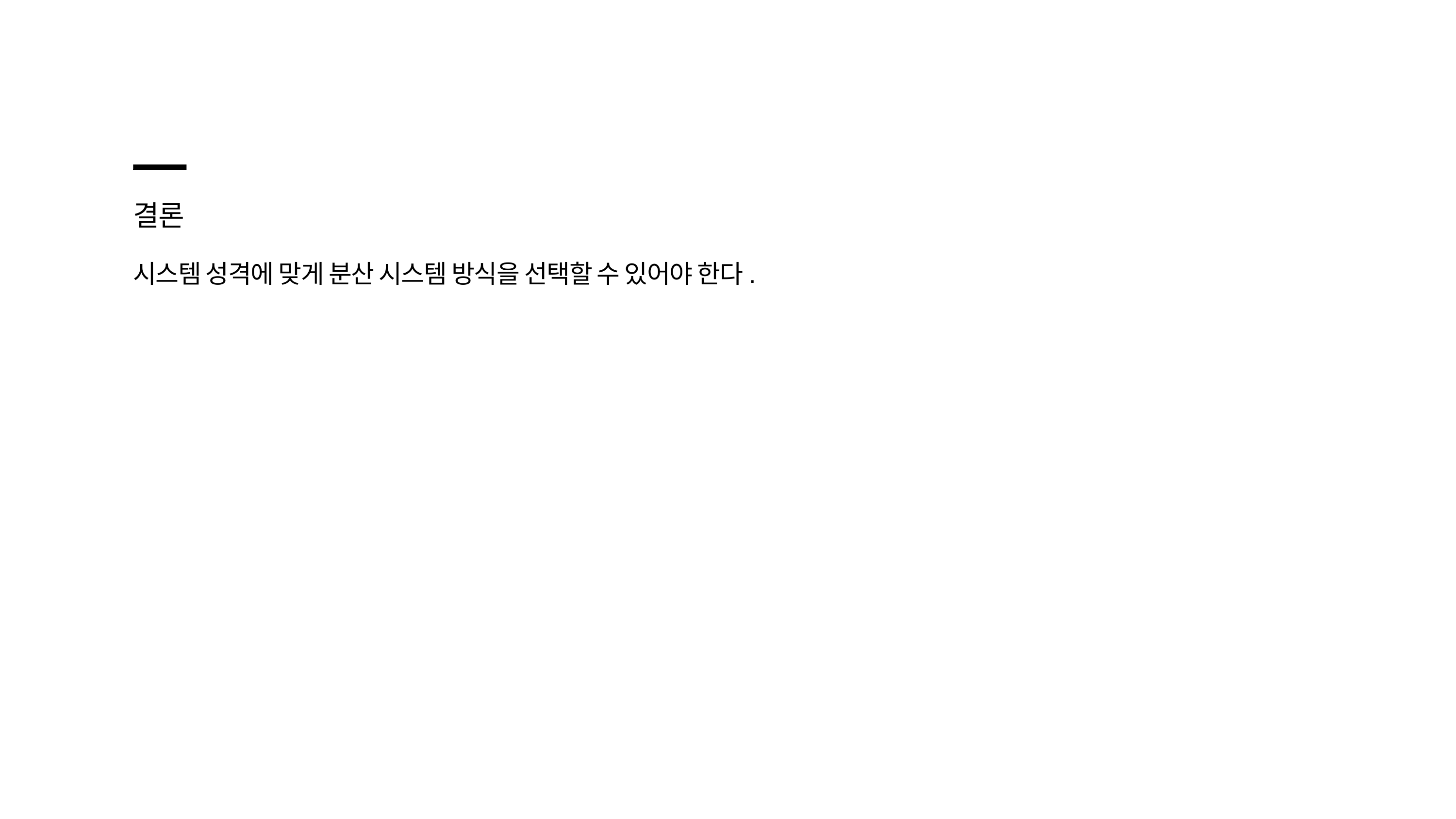

결론
시스템 성격에 맞게 분산 시스템 방식을 선택할 수 있어야 한다.